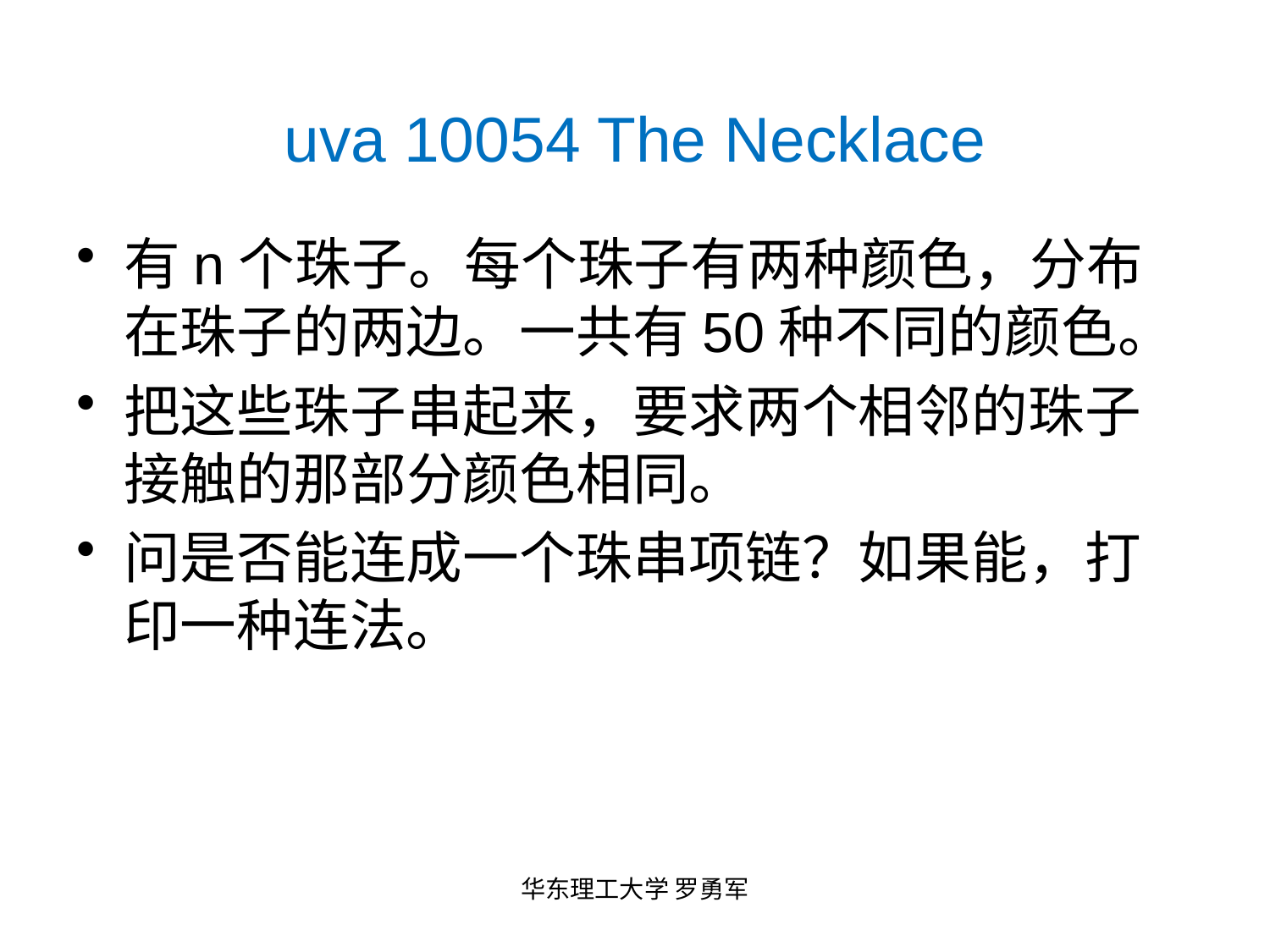

# uva 10054 The Necklace
有n个珠子。每个珠子有两种颜色，分布在珠子的两边。一共有50种不同的颜色。
把这些珠子串起来，要求两个相邻的珠子接触的那部分颜色相同。
问是否能连成一个珠串项链？如果能，打印一种连法。

华东理工大学 罗勇军